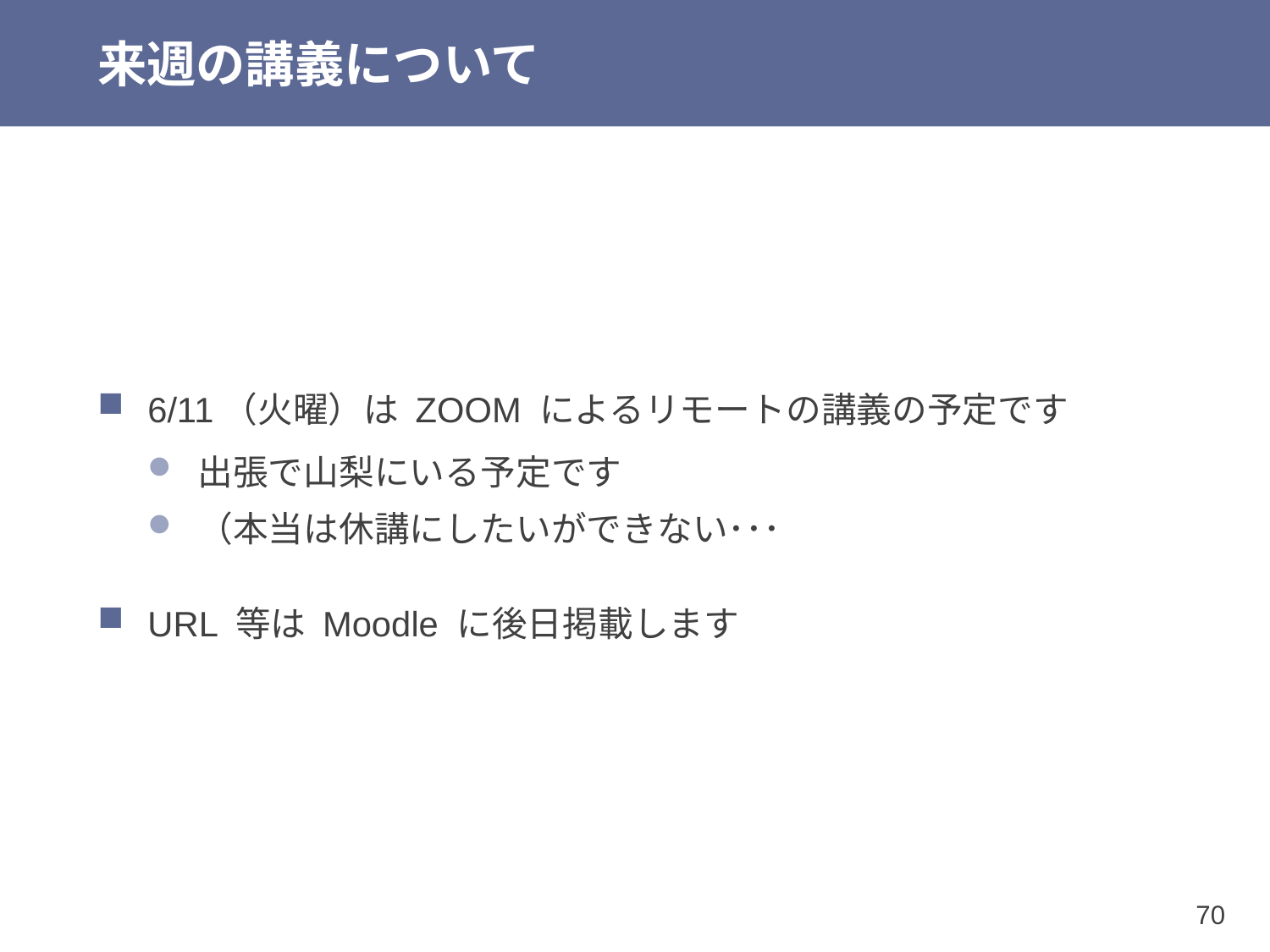

# 来週の講義について
6/11（火曜）は ZOOM によるリモートの講義の予定です
出張で山梨にいる予定です
（本当は休講にしたいができない･･･
URL 等は Moodle に後日掲載します